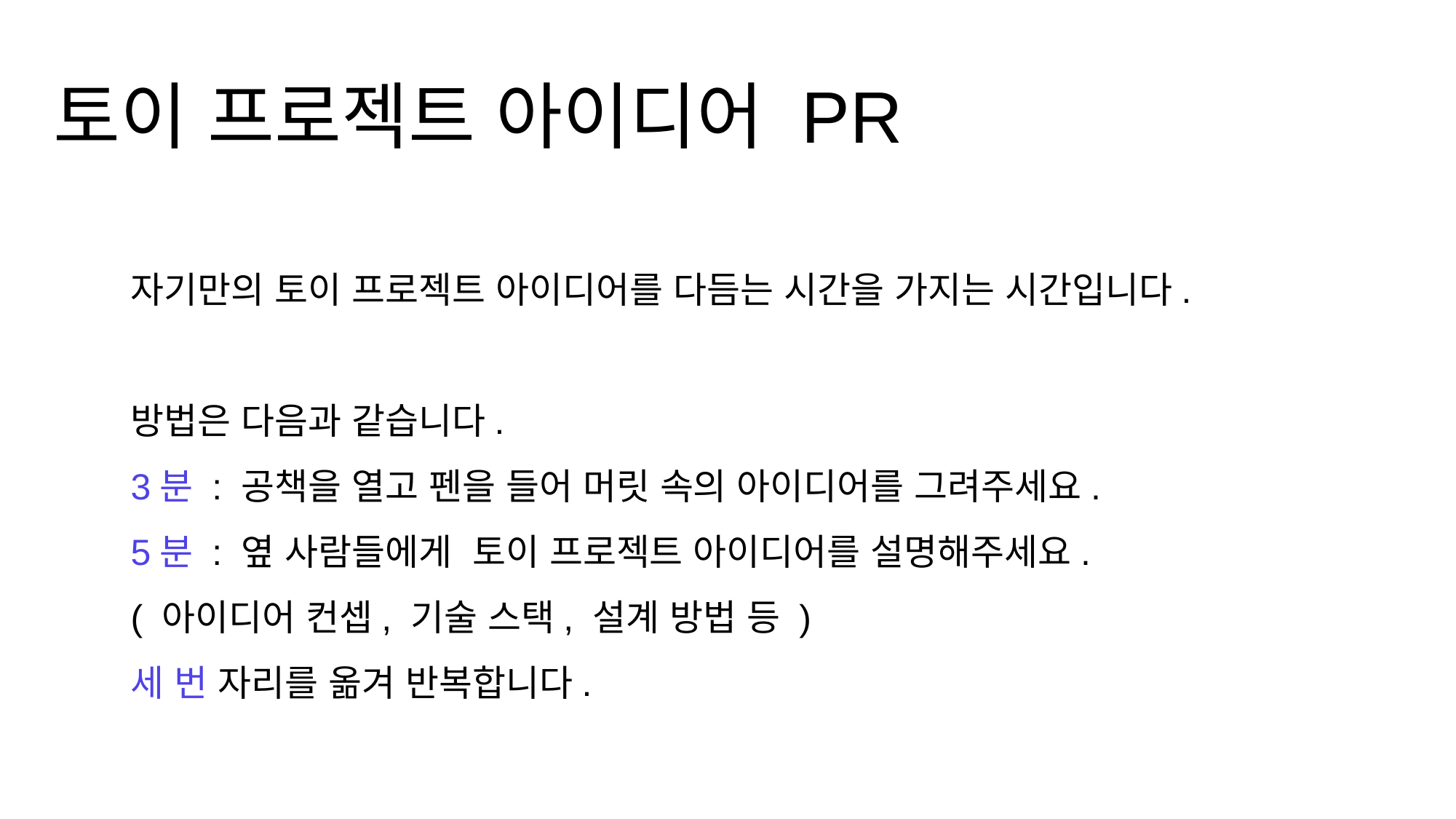

토이 프로젝트 아이디어 PR
자기만의 토이 프로젝트 아이디어를 다듬는 시간을 가지는 시간입니다.

방법은 다음과 같습니다.
3분 : 공책을 열고 펜을 들어 머릿 속의 아이디어를 그려주세요.
5분 : 옆 사람들에게  토이 프로젝트 아이디어를 설명해주세요.
( 아이디어 컨셉, 기술 스택, 설계 방법 등 )
세 번 자리를 옮겨 반복합니다.